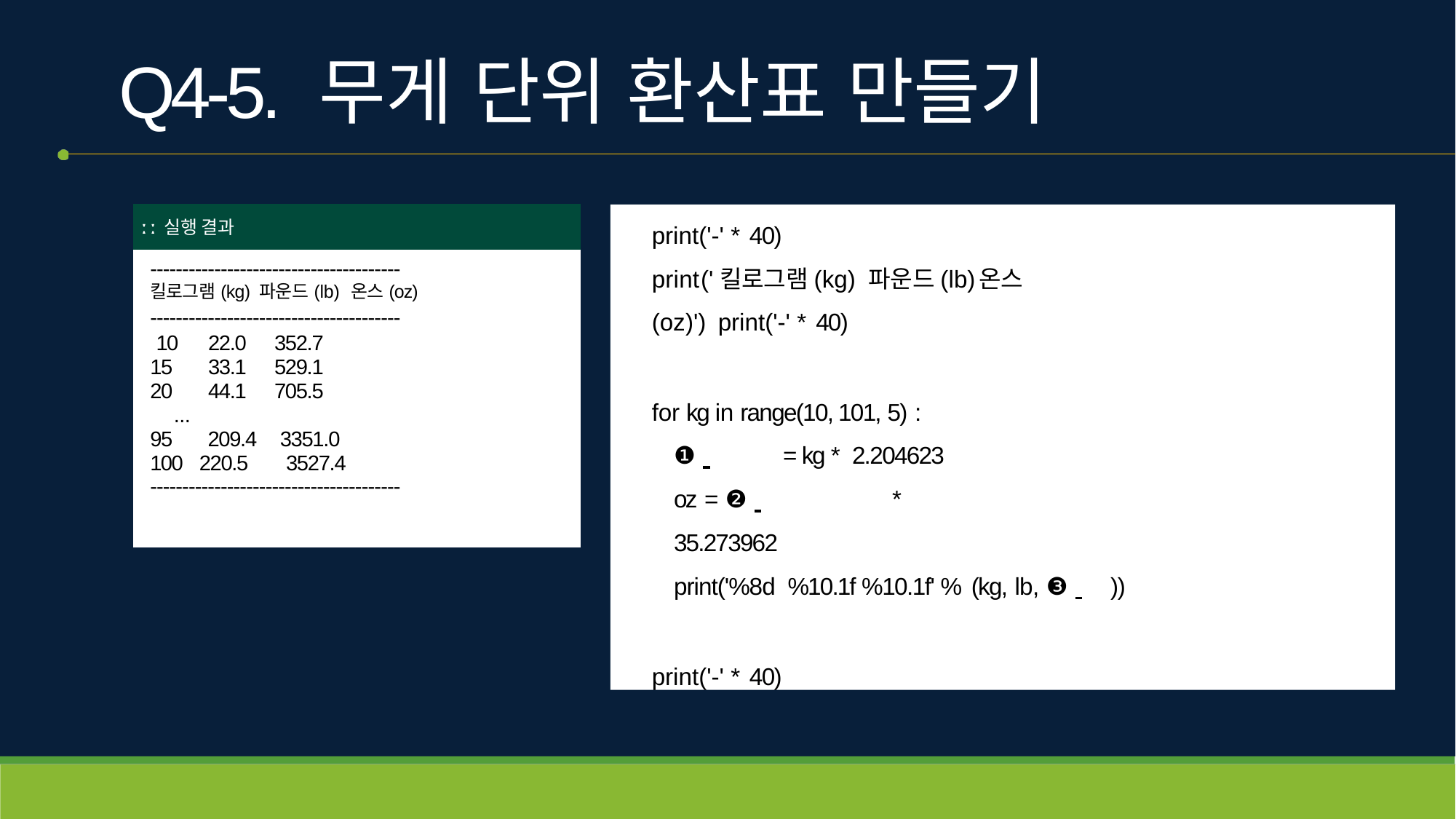

# Q4-5. 무게 단위 환산표 만들기

| ː ː 실행 결과 |
| --- |
| --------------------------------------- 킬로그램(kg) 파운드(lb) 온스(oz) --------------------------------------- 10 22.0 352.7 15 33.1 529.1 20 44.1 705.5 ... 95 209.4 3351.0 100 220.5 3527.4 --------------------------------------- |
print('-' * 40)
print('킬로그램(kg) 파운드(lb)	온스(oz)')  print('-' * 40)

for kg in range(10, 101, 5) :
❶ 	= kg * 2.204623  oz = ❷ 		* 35.273962
print('%8d  %10.1f %10.1f' %  (kg, lb, ❸ 	))

print('-' * 40)